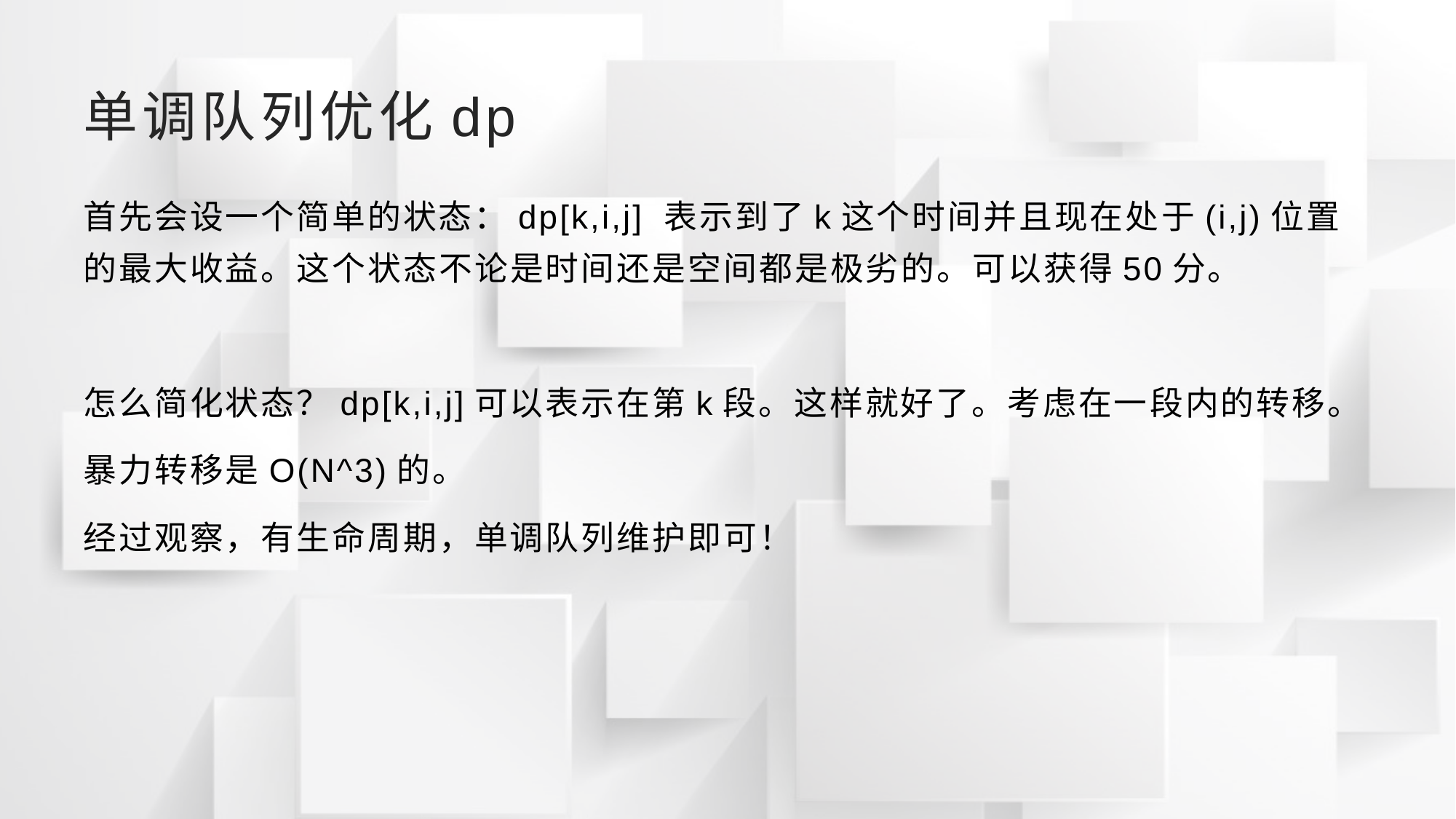

# 单调队列优化dp
首先会设一个简单的状态：dp[k,i,j] 表示到了k这个时间并且现在处于(i,j)位置的最大收益。这个状态不论是时间还是空间都是极劣的。可以获得50分。

怎么简化状态？dp[k,i,j]可以表示在第k段。这样就好了。考虑在一段内的转移。
暴力转移是O(N^3)的。
经过观察，有生命周期，单调队列维护即可！